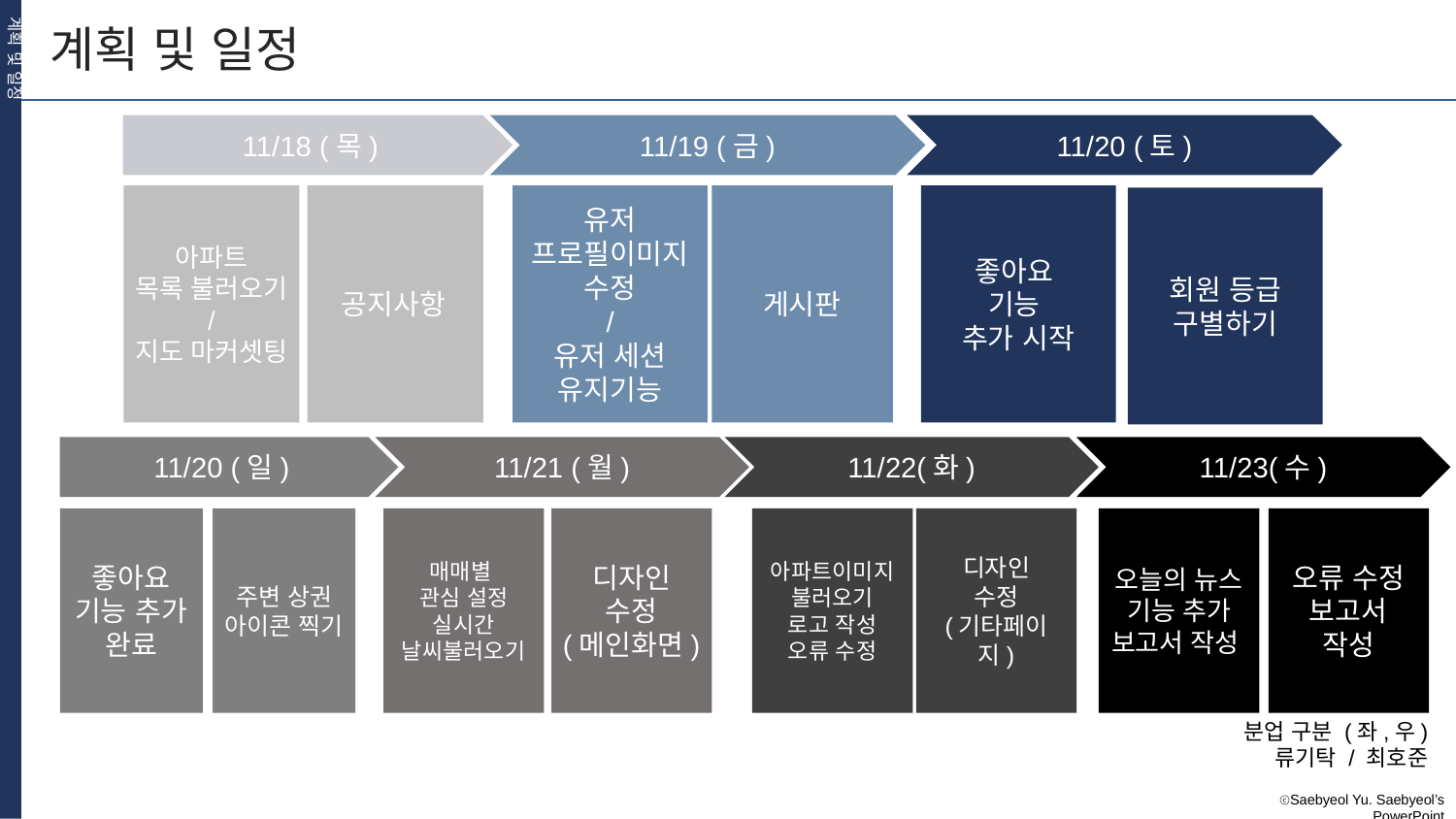

계획 및 일정
계획 및 일정
11/18 (목)
11/19 (금)
11/20 (토)
유저 프로필이미지 수정
/
유저 세션 유지기능
게시판
아파트
목록 불러오기
/
지도 마커셋팅
  공지사항
좋아요
기능
추가 시작

회원 등급
구별하기

11/20 (일)
11/21 (월)
11/22(화)
11/23(수)
디자인
수정
(메인화면)
아파트이미지
불러오기
로고 작성
오류 수정
디자인
수정
(기타페이지)
오늘의 뉴스 기능 추가
보고서 작성
오류 수정
보고서
작성
좋아요
기능 추가 완료
주변 상권
아이콘 찍기
매매별
관심 설정
실시간 날씨불러오기
분업 구분 (좌,우)
류기탁 / 최호준